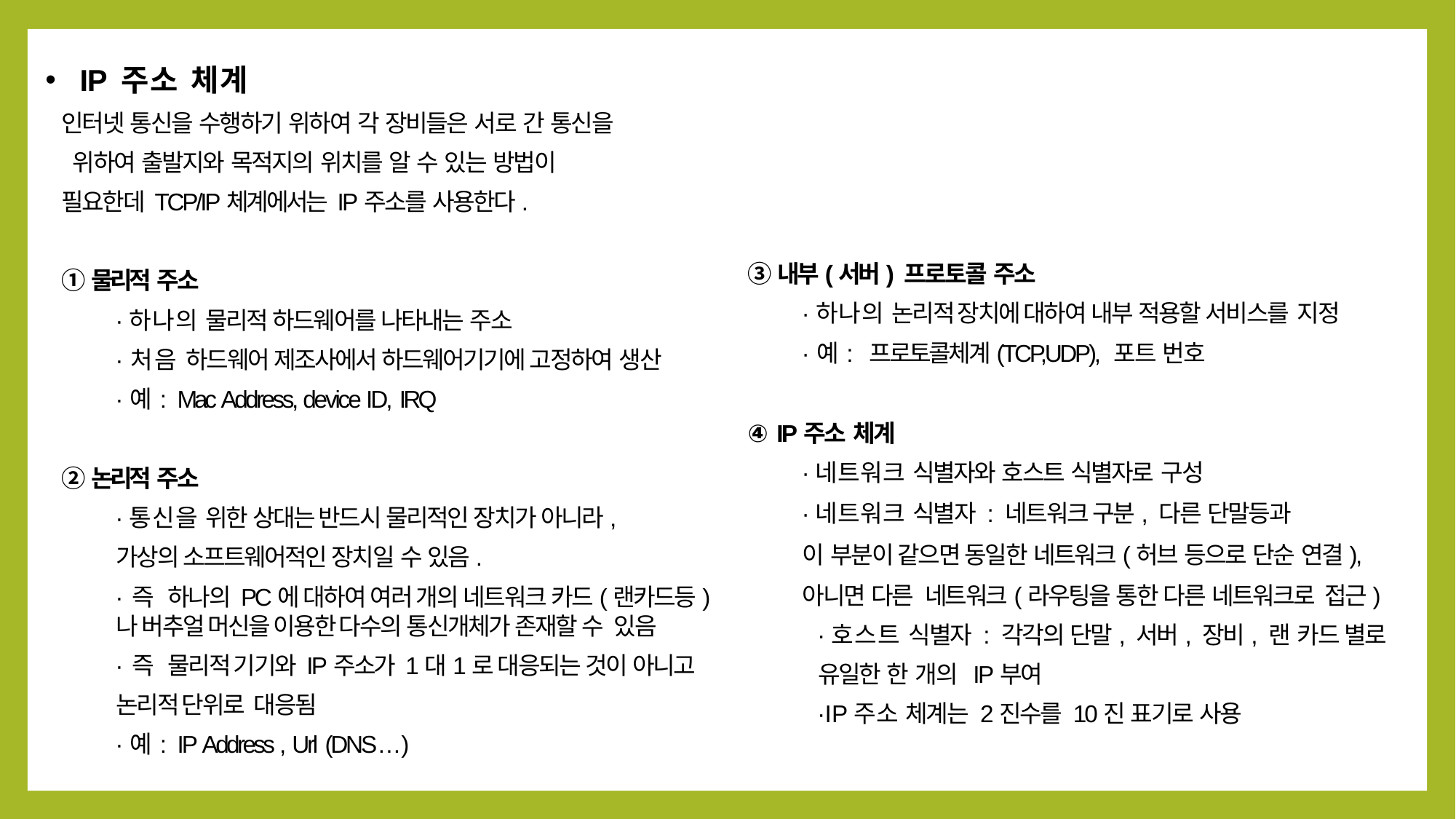

IP 주소 체계
인터넷 통신을 수행하기 위하여 각 장비들은 서로 간 통신을
 위하여 출발지와 목적지의 위치를 알 수 있는 방법이
필요한데 TCP/IP체계에서는 IP주소를 사용한다.

①물리적 주소
∙하나의 물리적 하드웨어를 나타내는 주소
∙처음 하드웨어 제조사에서 하드웨어기기에 고정하여 생산
∙예: Mac Address, device ID, IRQ

②논리적 주소
∙통신을 위한 상대는 반드시 물리적인 장치가 아니라,
가상의 소프트웨어적인 장치일 수 있음.
∙즉 하나의 PC에 대하여 여러 개의 네트워크 카드(랜카드등)나 버추얼 머신을 이용한 다수의 통신개체가 존재할 수 있음
∙즉 물리적 기기와 IP주소가 1대1로 대응되는 것이 아니고
논리적 단위로 대응됨
∙예: IP Address , Url (DNS…)

③내부(서버) 프로토콜 주소
∙하나의 논리적 장치에 대하여 내부 적용할 서비스를 지정
∙예: 프로토콜체계(TCP,UDP), 포트 번호

④ IP주소 체계
∙네트워크 식별자와 호스트 식별자로 구성
∙네트워크 식별자 : 네트워크 구분, 다른 단말등과
이 부분이 같으면 동일한 네트워크(허브 등으로 단순 연결),
아니면 다른  네트워크(라우팅을 통한 다른 네트워크로 접근)
∙호스트 식별자 : 각각의 단말, 서버, 장비, 랜 카드 별로
유일한 한 개의 IP부여
∙IP주소 체계는 2진수를 10진 표기로 사용